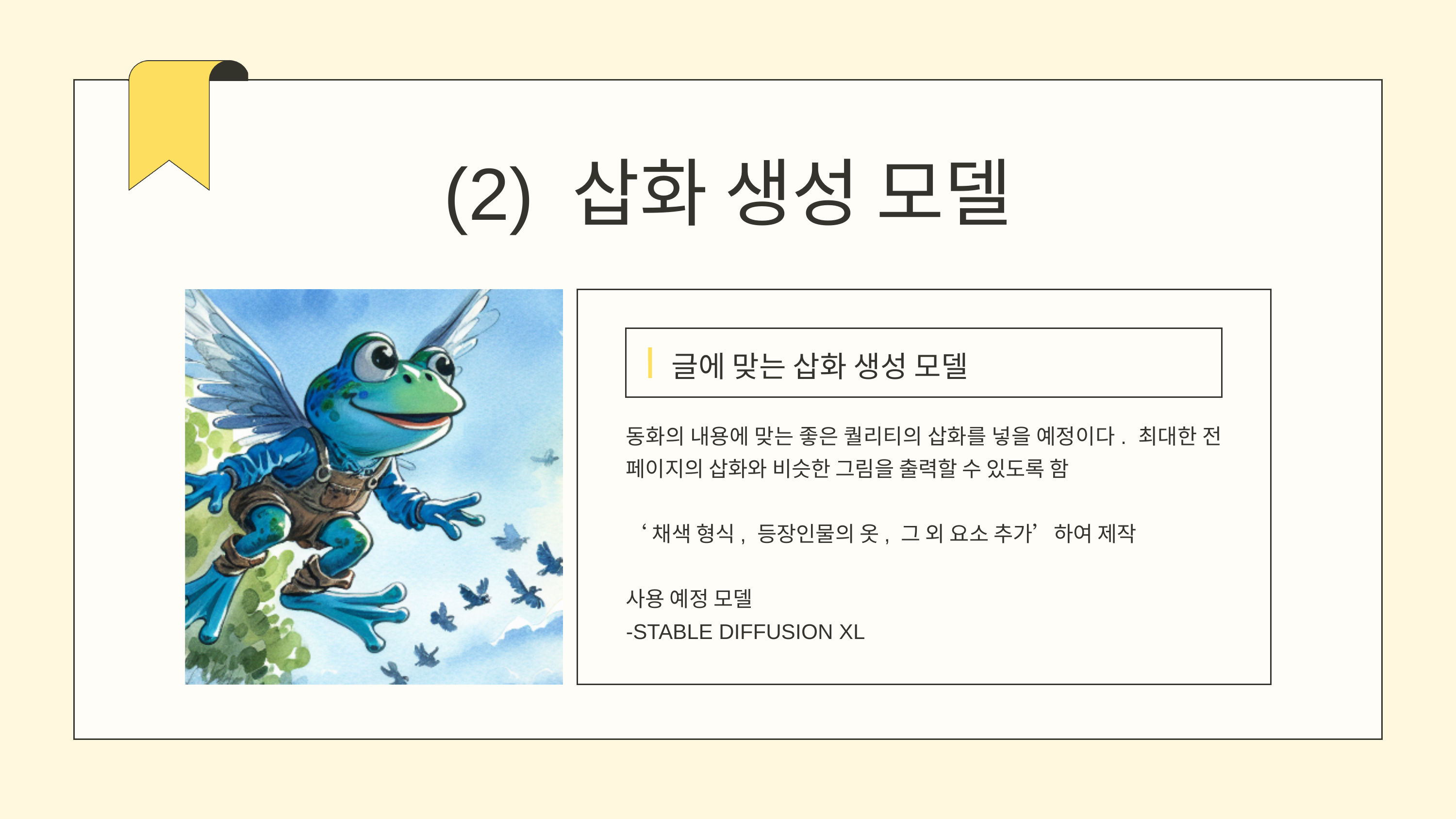

(2) 삽화 생성 모델

글에 맞는 삽화 생성 모델

동화의 내용에 맞는 좋은 퀄리티의 삽화를 넣을 예정이다. 최대한 전 페이지의 삽화와 비슷한 그림을 출력할 수 있도록 함

‘채색 형식, 등장인물의 옷, 그 외 요소 추가’하여 제작

사용 예정 모델
-STABLE DIFFUSION XL